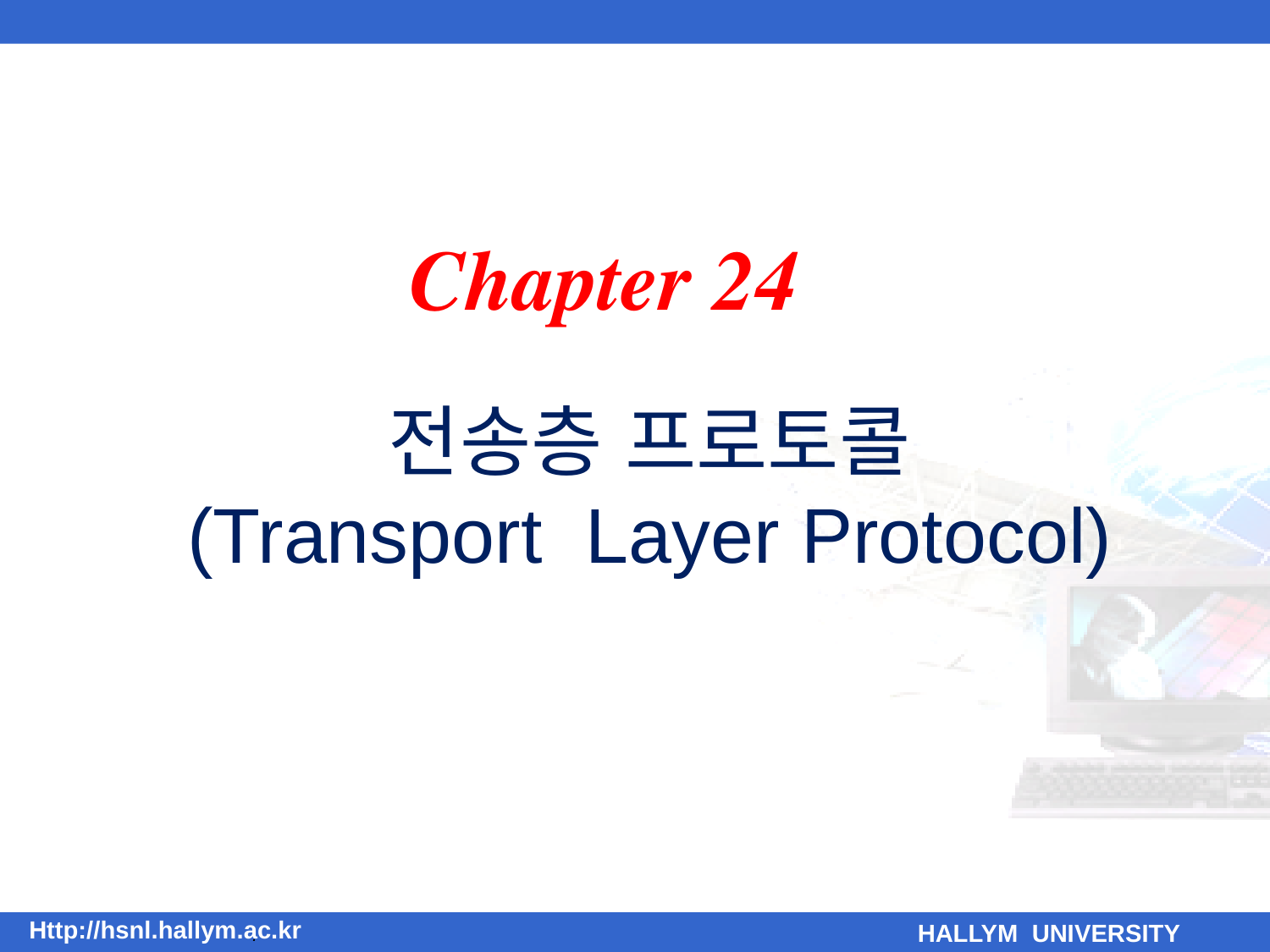

Chapter 24
전송층 프로토콜
(Transport  Layer Protocol)

.